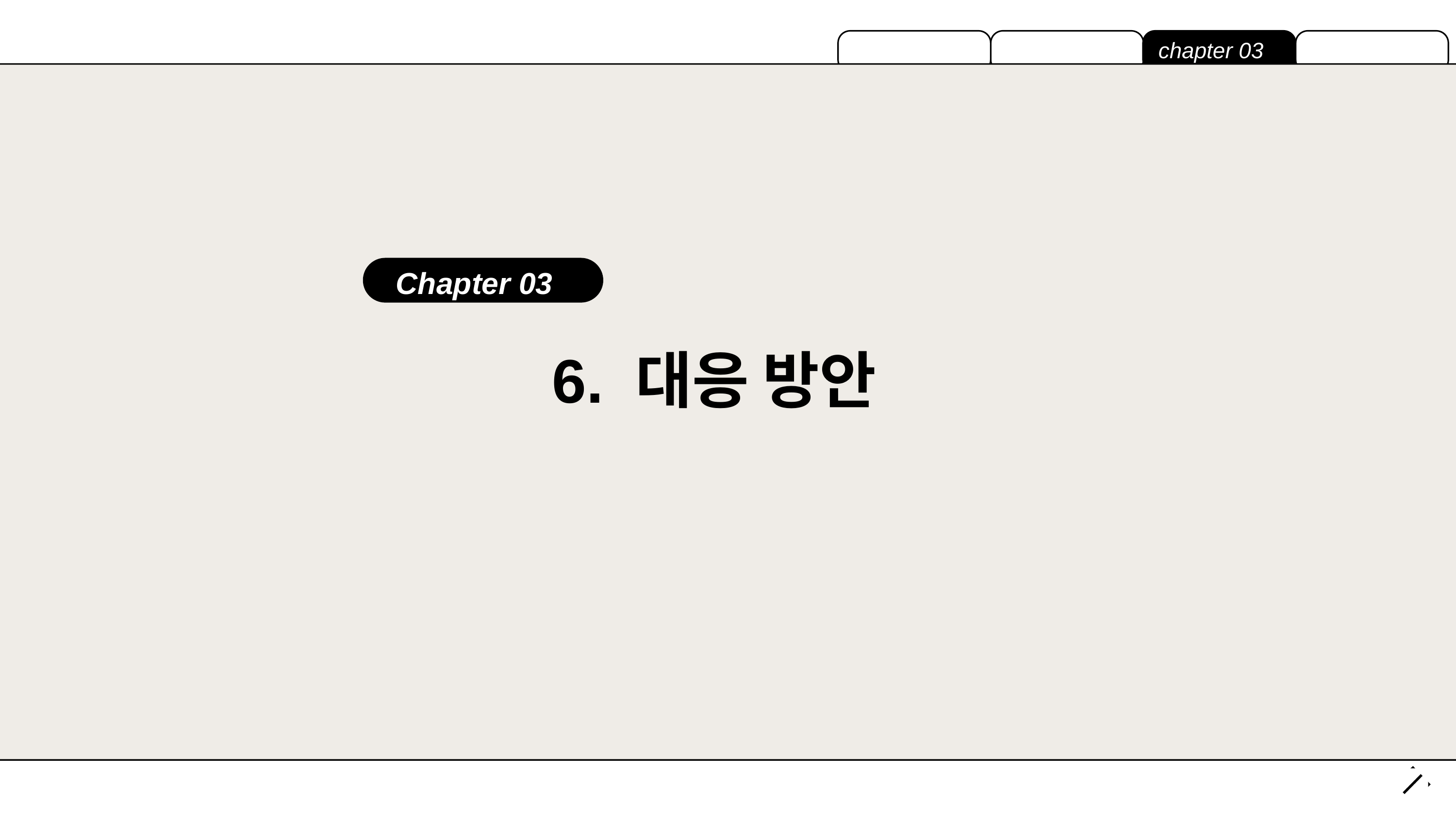

chapter 03

Chapter 03
6. 대응 방안